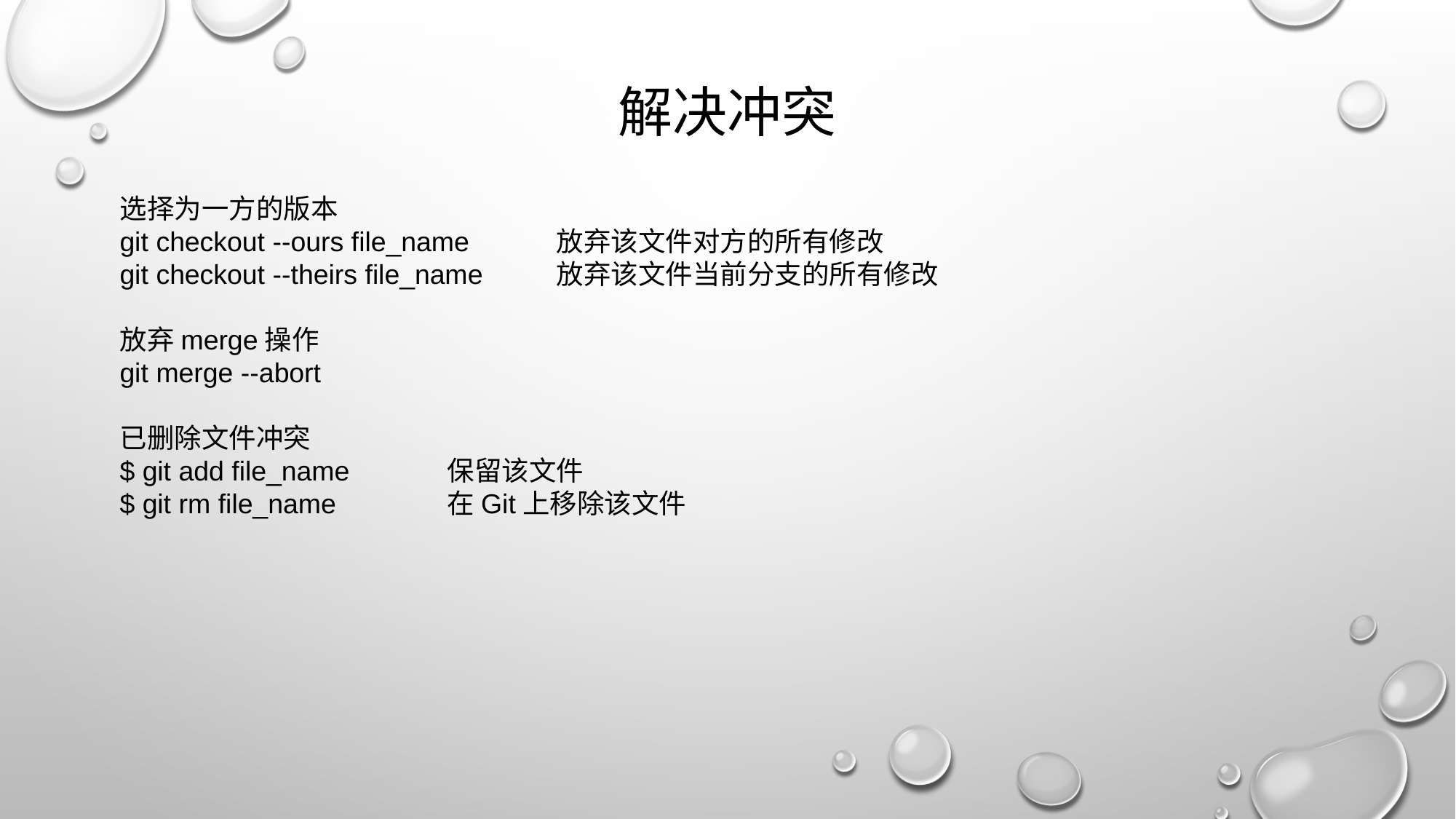

# 解决冲突
选择为一方的版本
git checkout --ours file_name	放弃该文件对方的所有修改
git checkout --theirs file_name	放弃该文件当前分支的所有修改

放弃merge操作
git merge --abort

已删除文件冲突
$ git add file_name	保留该文件
$ git rm file_name	   	在Git上移除该文件